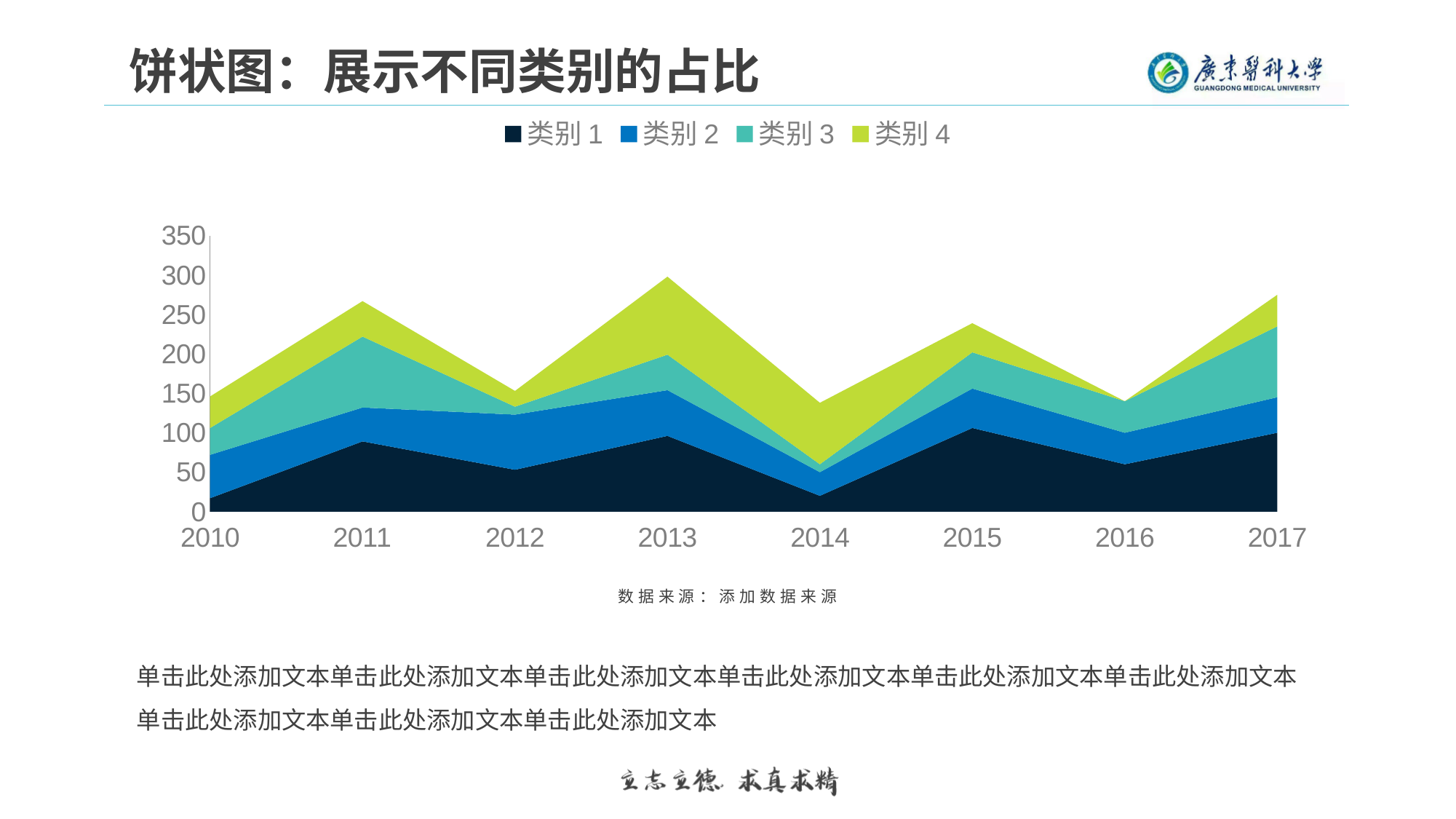

饼状图：展示不同类别的占比

### Chart:

| Category | 类别1 | 类别2 | 类别3 | 类别4 |
|---|---|---|---|---|
| 2010 | 17.0 | 55.0 | 34.0 | 40.0 |
| 2011 | 89.0 | 43.0 | 90.0 | 45.0 |
| 2012 | 53.0 | 70.0 | 10.0 | 20.0 |
| 2013 | 96.0 | 58.0 | 45.0 | 99.0 |
| 2014 | 20.0 | 30.0 | 10.0 | 78.0 |
| 2015 | 106.0 | 50.0 | 46.0 | 37.0 |
| 2016 | 60.0 | 40.0 | 40.0 | 0.0 |
| 2017 | 100.0 | 45.0 | 90.0 | 40.0 |
数据来源：添加数据来源
单击此处添加文本单击此处添加文本单击此处添加文本单击此处添加文本单击此处添加文本单击此处添加文本单击此处添加文本单击此处添加文本单击此处添加文本